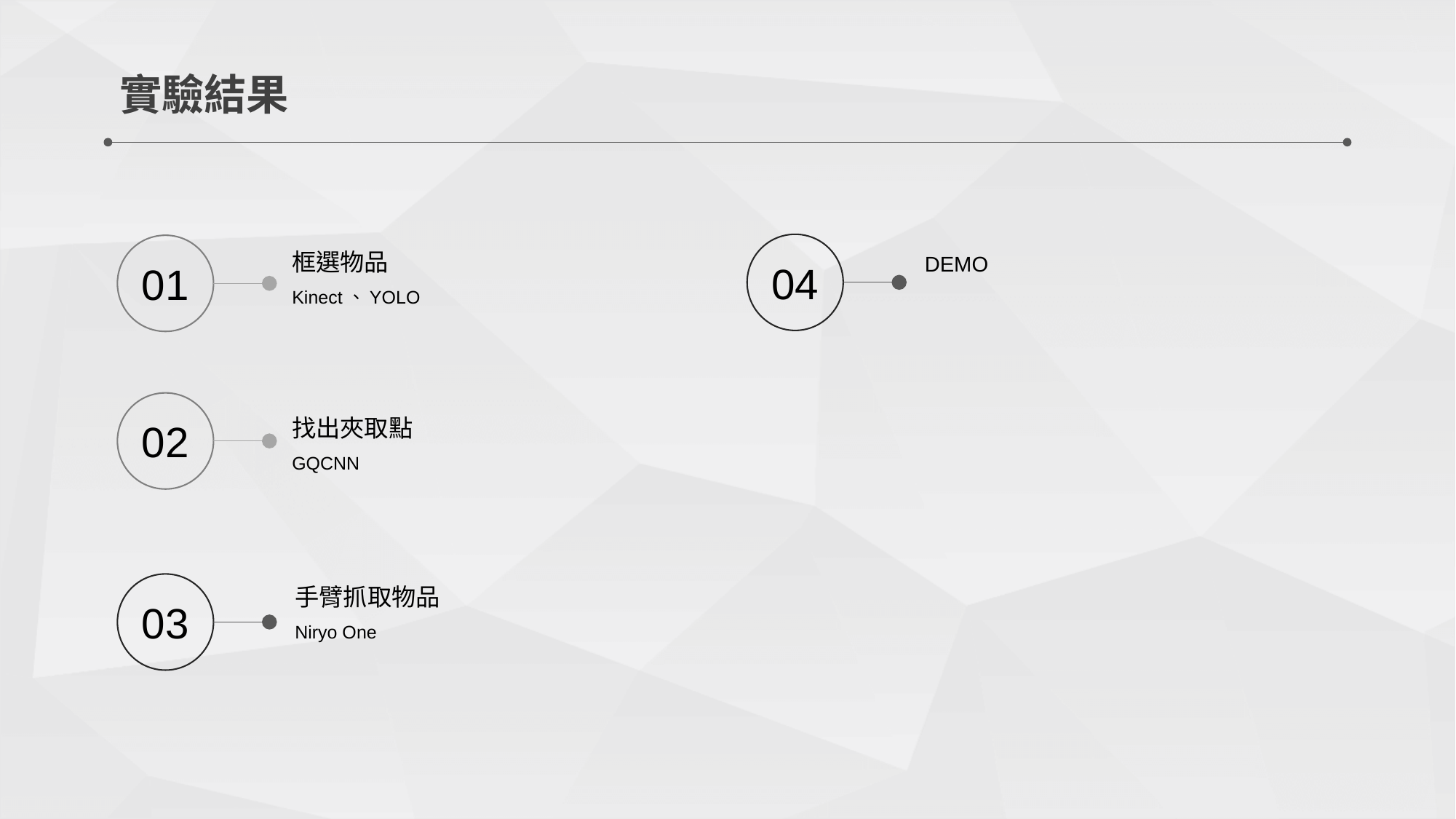

實驗結果

04
01
框選物品
Kinect、YOLO
DEMO

02
找出夾取點
GQCNN
03
手臂抓取物品
Niryo One